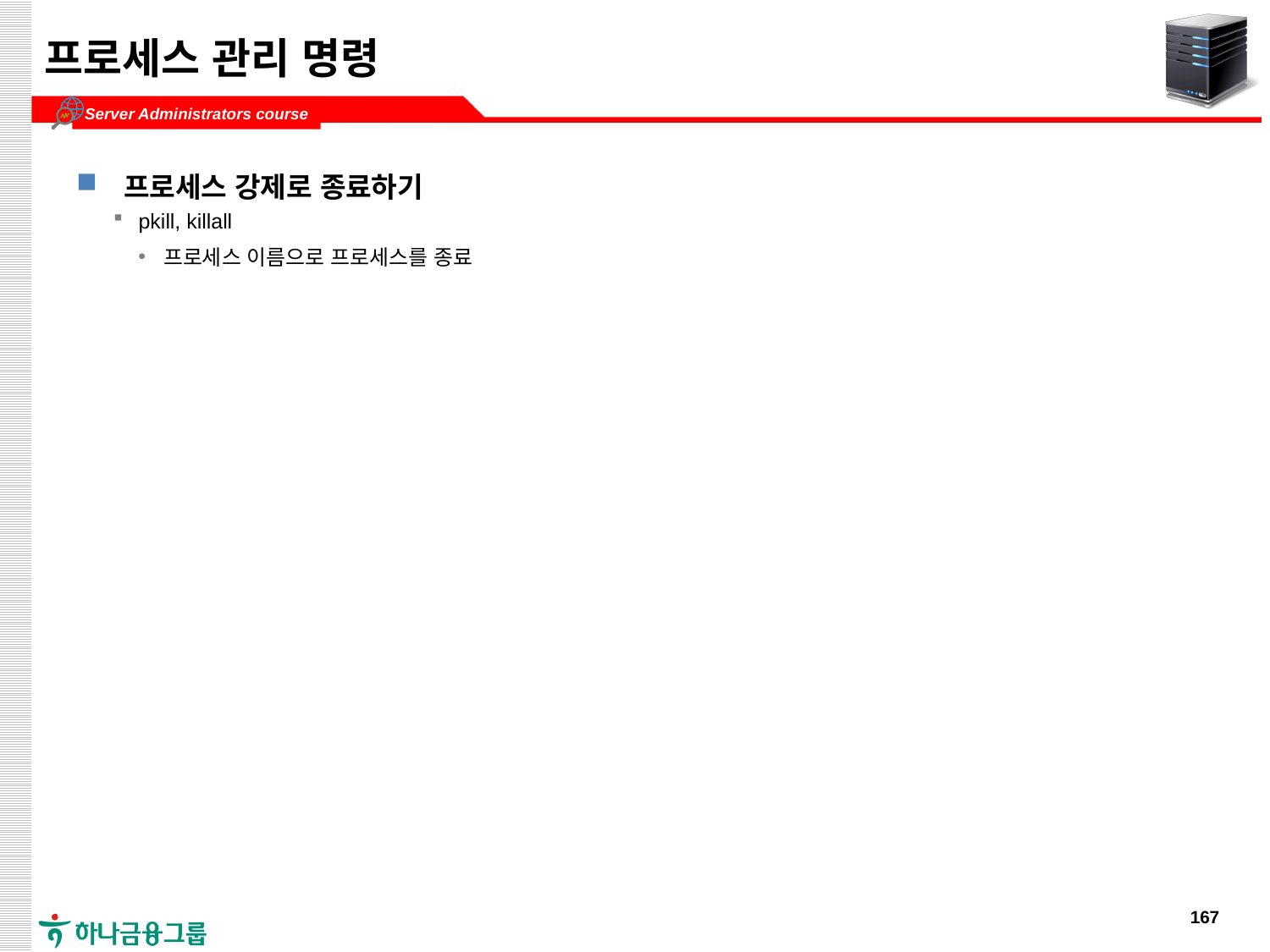

# 프로세스 관리 명령
프로세스 강제로 종료하기
pkill, killall
프로세스 이름으로 프로세스를 종료